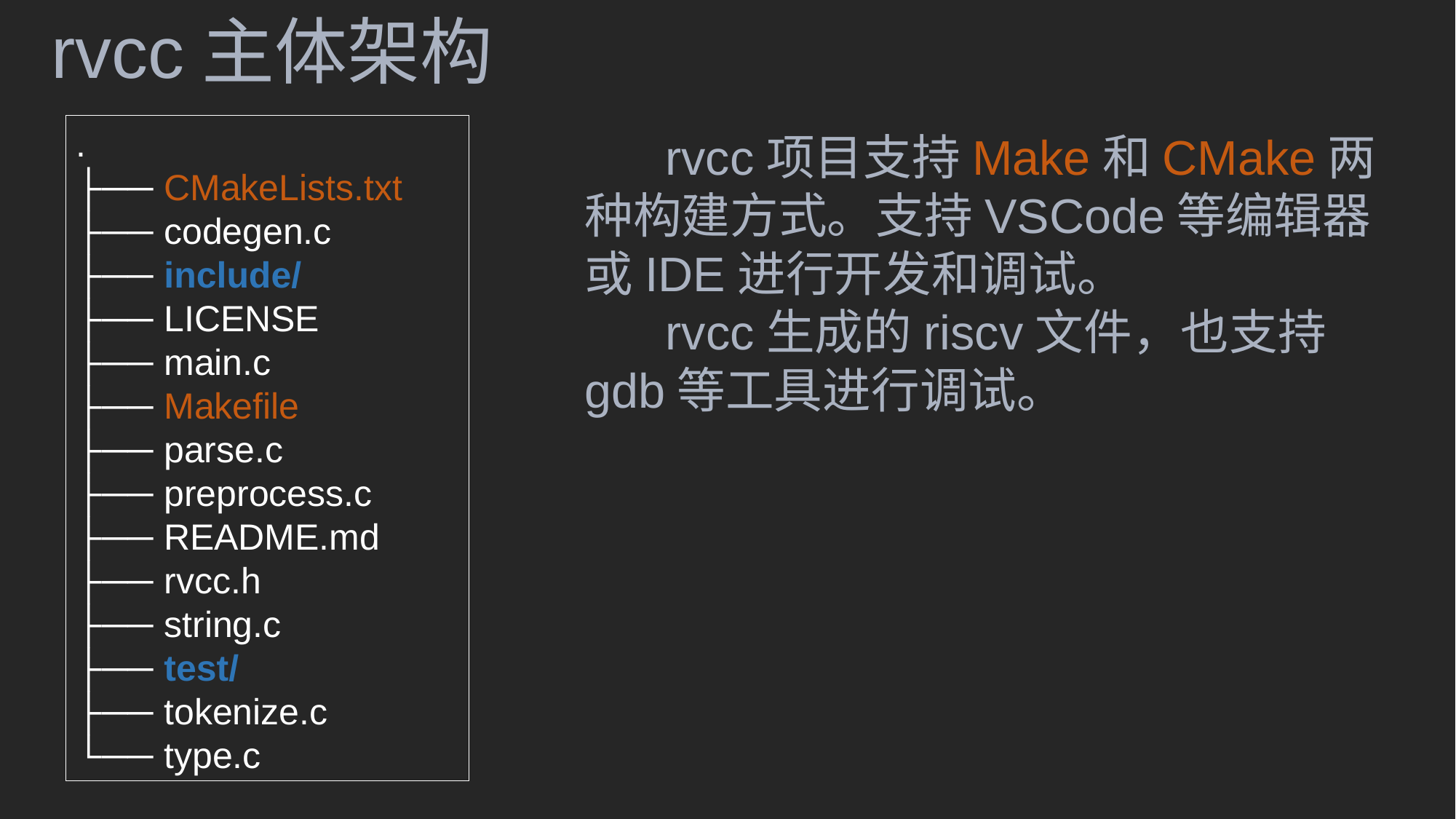

rvcc主体架构
.
├── CMakeLists.txt
├── codegen.c
├── include/
├── LICENSE
├── main.c
├── Makefile
├── parse.c
├── preprocess.c
├── README.md
├── rvcc.h
├── string.c
├── test/
├── tokenize.c
└── type.c
      rvcc项目支持Make和CMake两种构建方式。支持VSCode等编辑器或IDE进行开发和调试。
      rvcc生成的riscv文件，也支持gdb等工具进行调试。